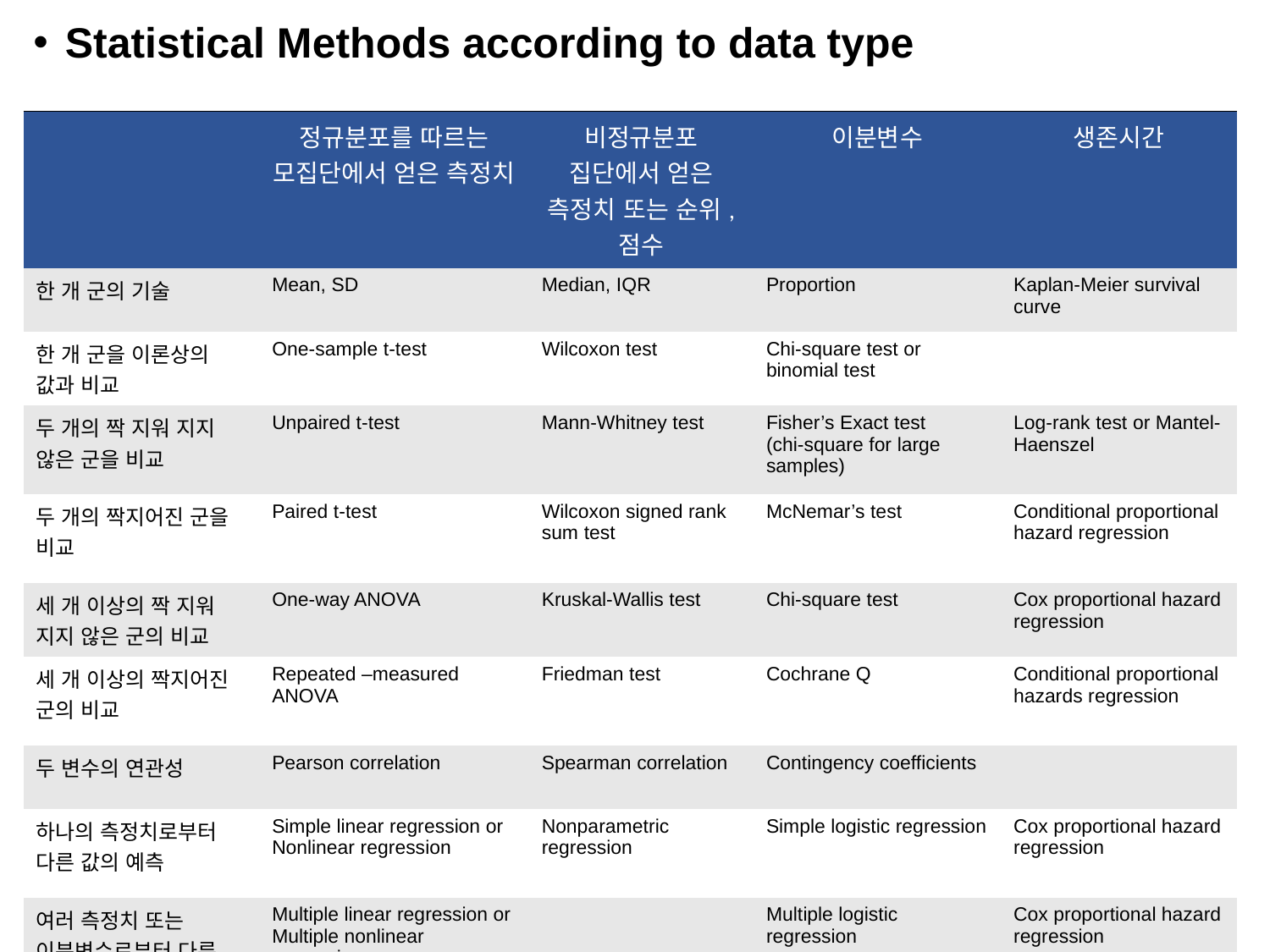

Statistical Methods according to data type
|  | 정규분포를 따르는 모집단에서 얻은 측정치 | 비정규분포 집단에서 얻은 측정치 또는 순위, 점수 | 이분변수 | 생존시간 |
| --- | --- | --- | --- | --- |
| 한 개 군의 기술 | Mean, SD | Median, IQR | Proportion | Kaplan-Meier survival curve |
| 한 개 군을 이론상의 값과 비교 | One-sample t-test | Wilcoxon test | Chi-square test or binomial test |  |
| 두 개의 짝 지워 지지 않은 군을 비교 | Unpaired t-test | Mann-Whitney test | Fisher’s Exact test (chi-square for large samples) | Log-rank test or Mantel-Haenszel |
| 두 개의 짝지어진 군을 비교 | Paired t-test | Wilcoxon signed rank sum test | McNemar’s test | Conditional proportional hazard regression |
| 세 개 이상의 짝 지워 지지 않은 군의 비교 | One-way ANOVA | Kruskal-Wallis test | Chi-square test | Cox proportional hazard regression |
| 세 개 이상의 짝지어진 군의 비교 | Repeated –measured ANOVA | Friedman test | Cochrane Q | Conditional proportional hazards regression |
| 두 변수의 연관성 | Pearson correlation | Spearman correlation | Contingency coefficients |  |
| 하나의 측정치로부터 다른 값의 예측 | Simple linear regression or Nonlinear regression | Nonparametric regression | Simple logistic regression | Cox proportional hazard regression |
| 여러 측정치 또는 이분변수로부터 다른 값의 예측 | Multiple linear regression or Multiple nonlinear regression |  | Multiple logistic regression | Cox proportional hazard regression |